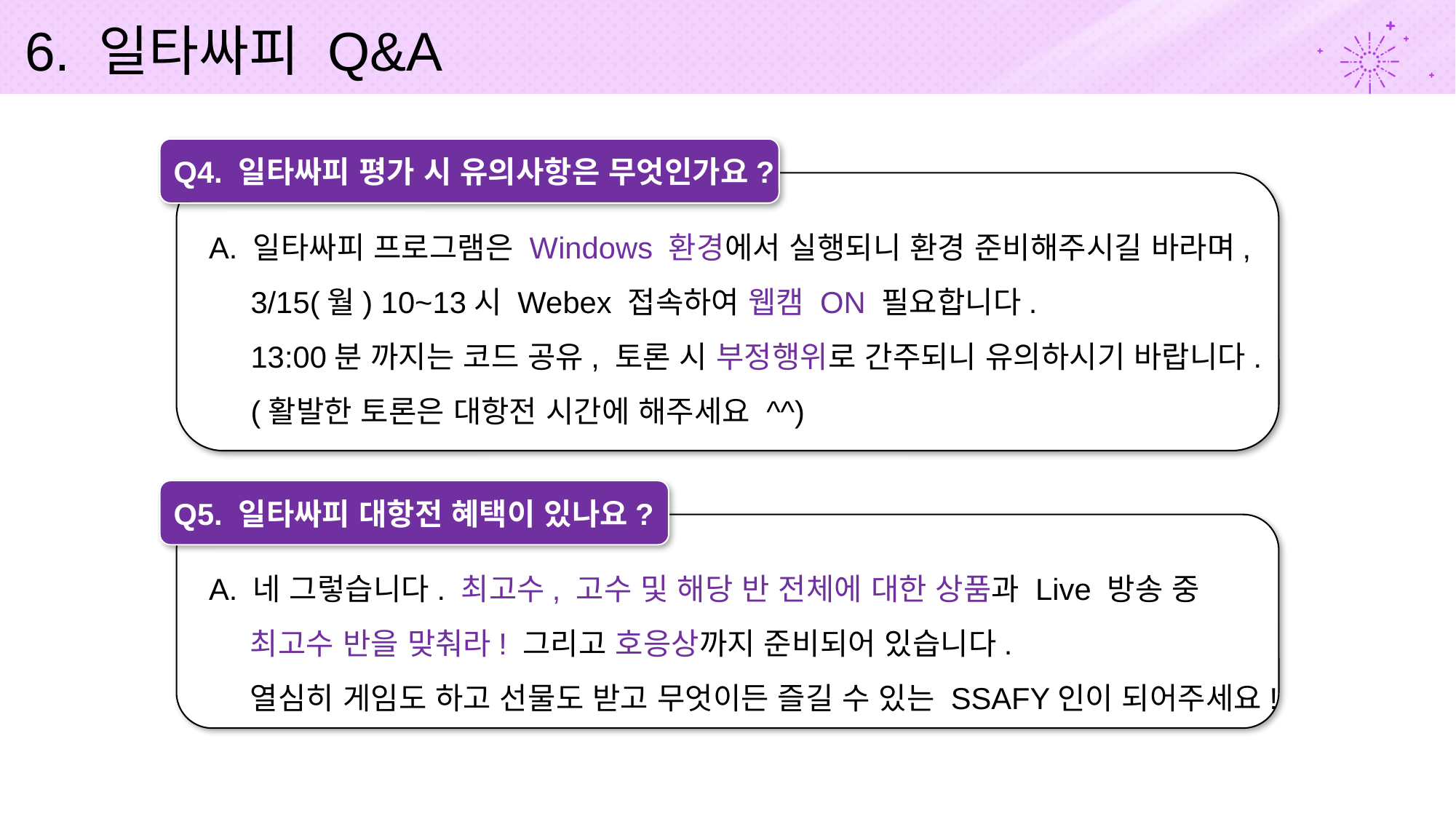

6. 일타싸피 Q&A
Q4. 일타싸피 평가 시 유의사항은 무엇인가요?

A. 일타싸피 프로그램은 Windows 환경에서 실행되니 환경 준비해주시길 바라며,
     3/15(월) 10~13시 Webex 접속하여 웹캠 ON 필요합니다.
     13:00분 까지는 코드 공유, 토론 시 부정행위로 간주되니 유의하시기 바랍니다.
     (활발한 토론은 대항전 시간에 해주세요 ^^)
Q5. 일타싸피 대항전 혜택이 있나요?

A. 네 그렇습니다. 최고수, 고수 및 해당 반 전체에 대한 상품과 Live 방송 중
    최고수 반을 맞춰라! 그리고 호응상까지 준비되어 있습니다.
    열심히 게임도 하고 선물도 받고 무엇이든 즐길 수 있는 SSAFY인이 되어주세요!